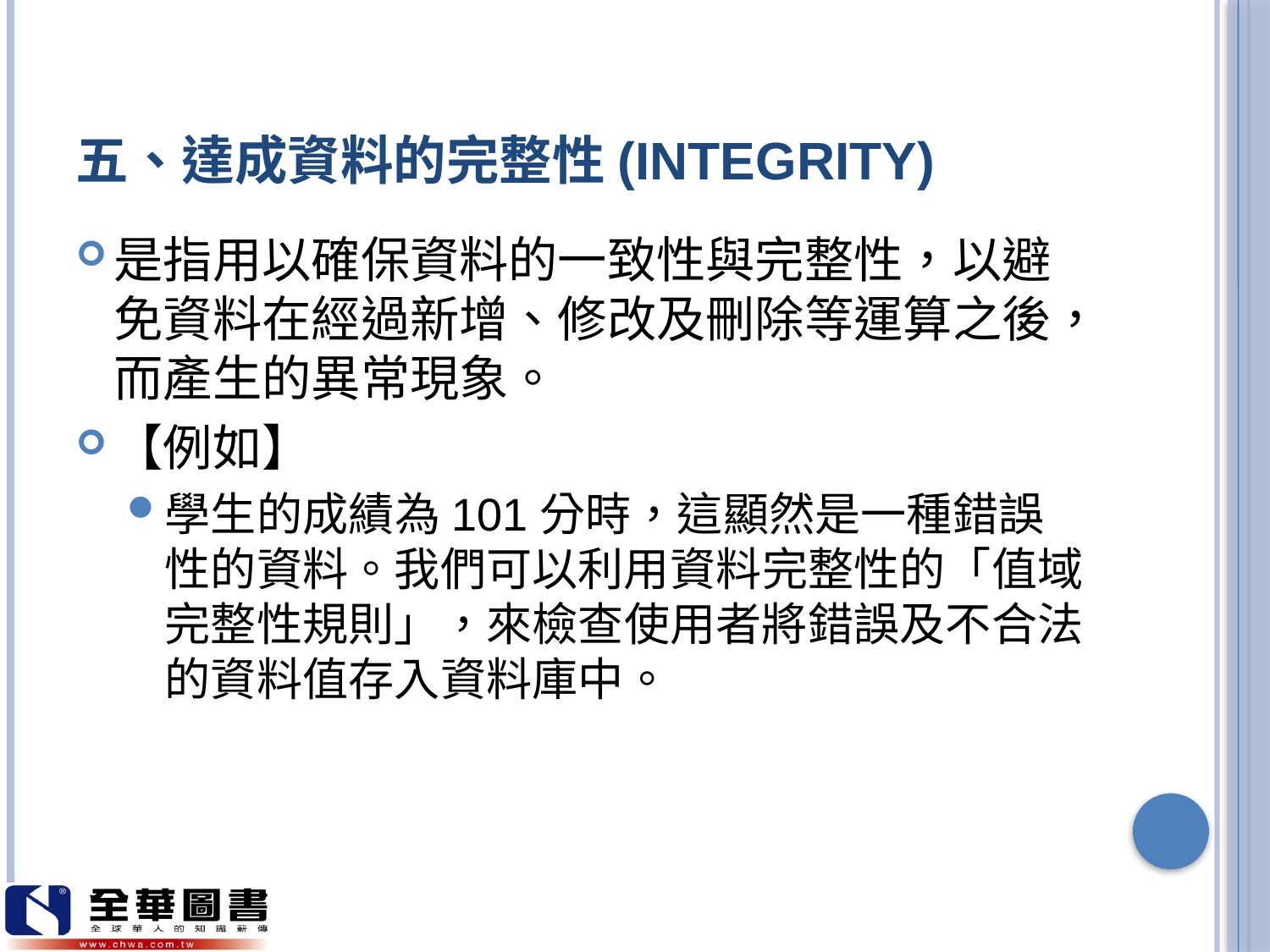

# 五、達成資料的完整性(Integrity)
是指用以確保資料的一致性與完整性，以避免資料在經過新增、修改及刪除等運算之後，而產生的異常現象。
【例如】
學生的成績為101分時，這顯然是一種錯誤性的資料。我們可以利用資料完整性的「值域完整性規則」，來檢查使用者將錯誤及不合法的資料值存入資料庫中。